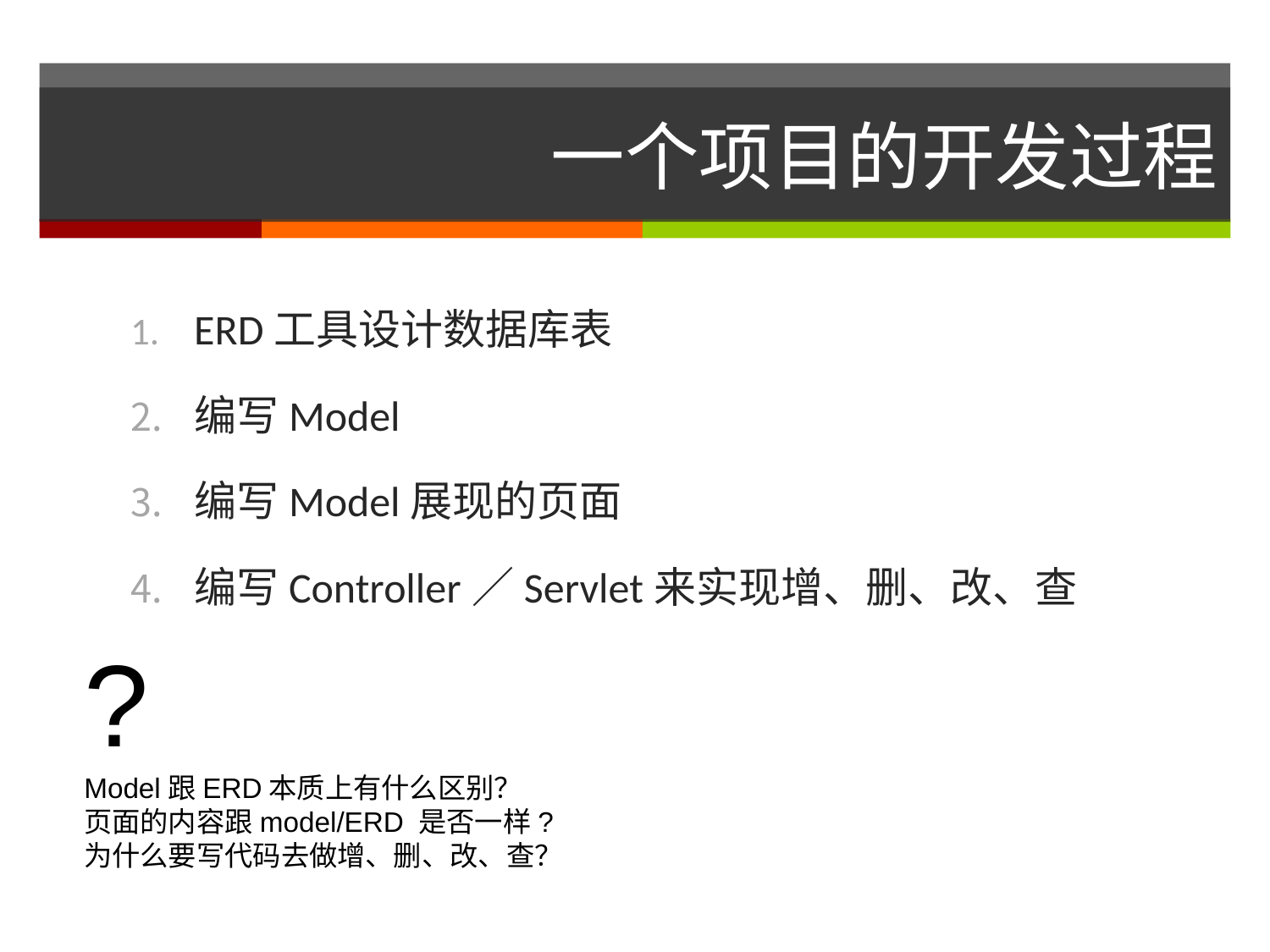

# 一个项目的开发过程
ERD工具设计数据库表
编写Model
编写Model展现的页面
编写Controller／Servlet来实现增、删、改、查
?
Model跟ERD本质上有什么区别？
页面的内容跟model/ERD 是否一样?
为什么要写代码去做增、删、改、查？